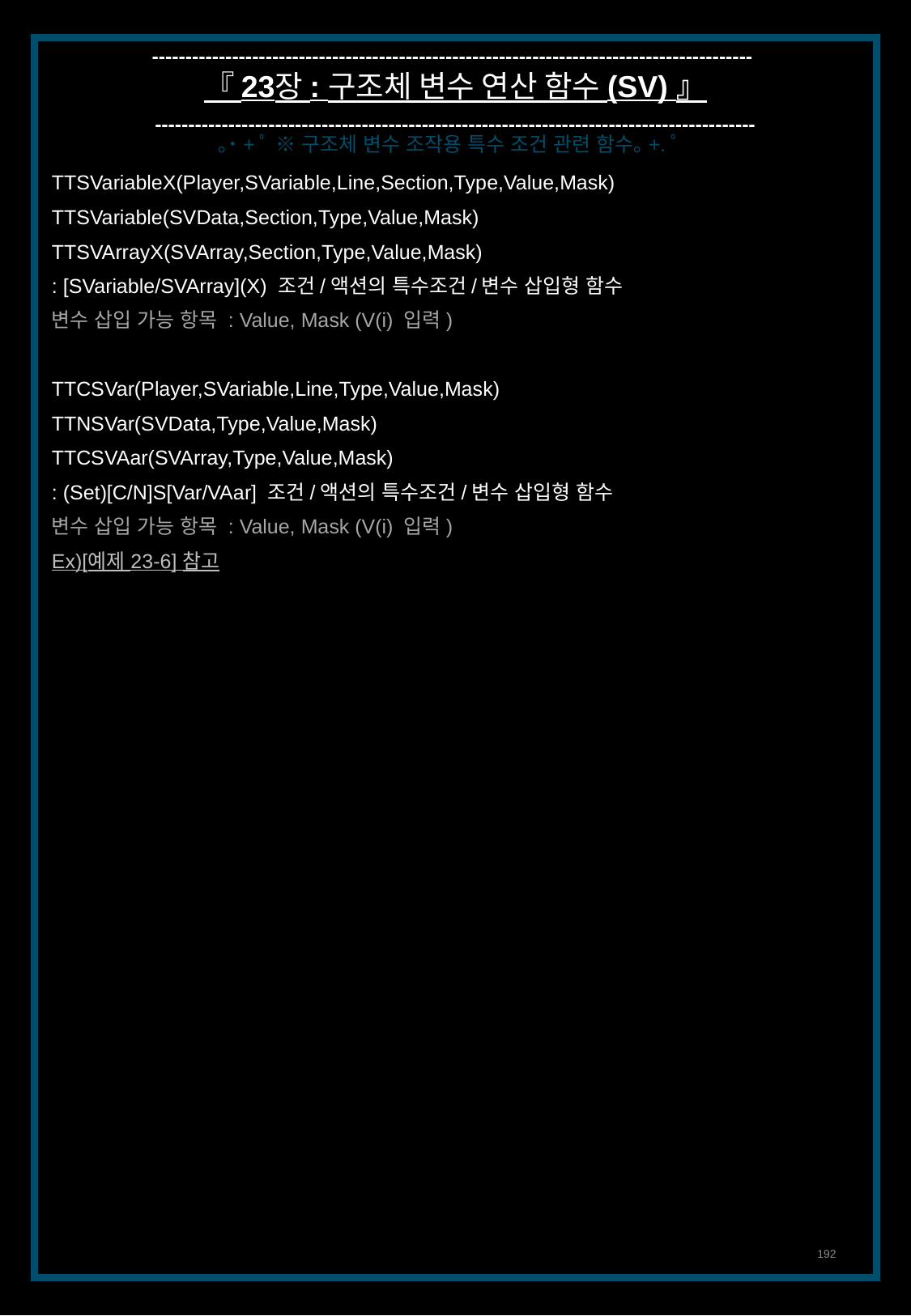

------------------------------------------------------------------------------------------
『 23장 : 구조체 변수 연산 함수 (SV) 』
------------------------------------------------------------------------------------------

｡˙+ﾟ ※ 구조체 변수 조작용 특수 조건 관련 함수｡+.ﾟ
TTSVariableX(Player,SVariable,Line,Section,Type,Value,Mask)
TTSVariable(SVData,Section,Type,Value,Mask)
TTSVArrayX(SVArray,Section,Type,Value,Mask)
: [SVariable/SVArray](X) 조건/액션의 특수조건/변수 삽입형 함수
변수 삽입 가능 항목 : Value, Mask (V(i) 입력)

TTCSVar(Player,SVariable,Line,Type,Value,Mask)
TTNSVar(SVData,Type,Value,Mask)
TTCSVAar(SVArray,Type,Value,Mask)
: (Set)[C/N]S[Var/VAar] 조건/액션의 특수조건/변수 삽입형 함수
변수 삽입 가능 항목 : Value, Mask (V(i) 입력)
Ex)[예제 23-6] 참고
192